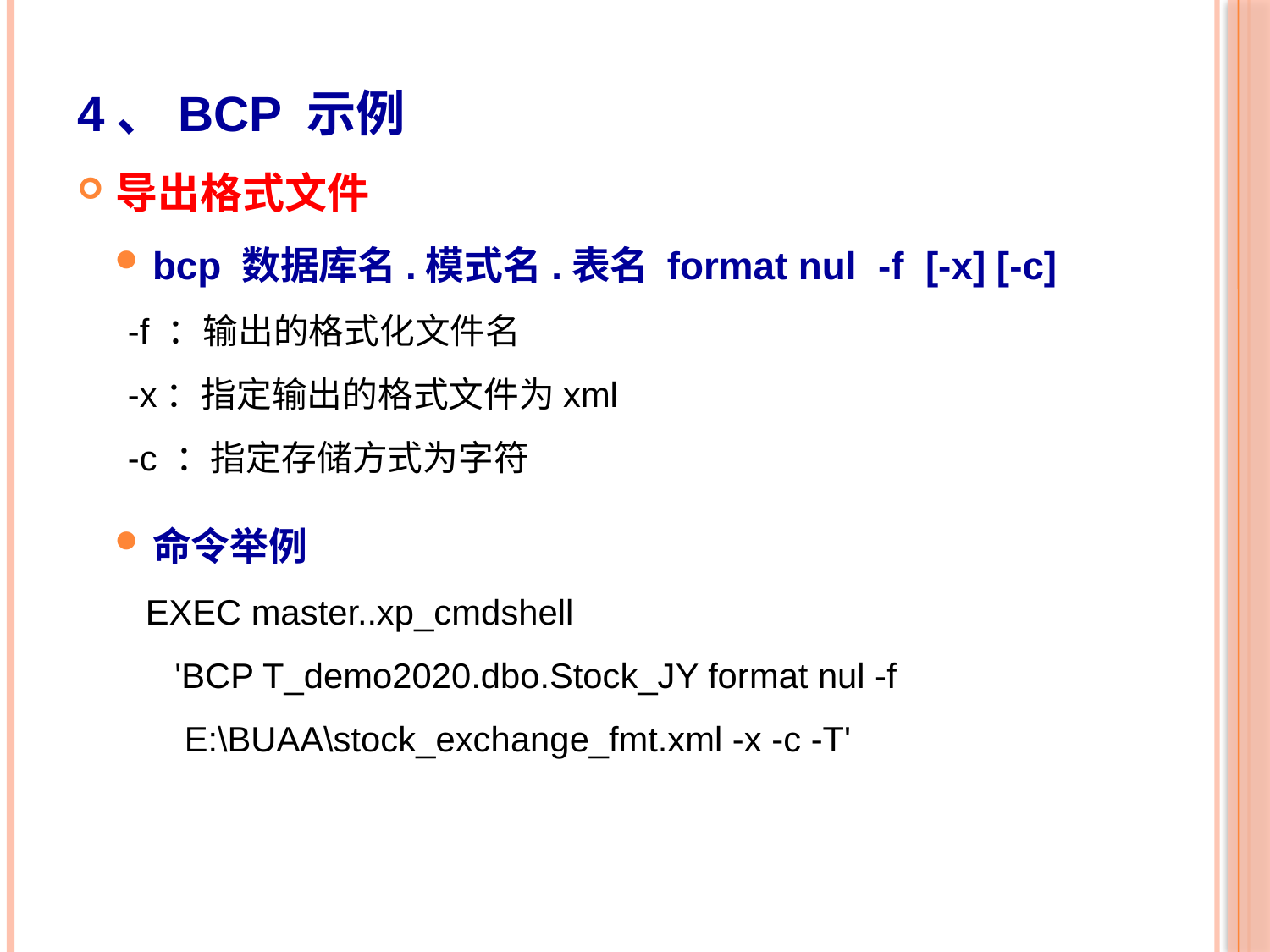

4、BCP 示例
导出格式文件
bcp 数据库名.模式名.表名 format nul  -f  [-x] [-c]
-f ：输出的格式化文件名
-x：指定输出的格式文件为xml
-c ：指定存储方式为字符
命令举例
       EXEC master..xp_cmdshell
          'BCP T_demo2020.dbo.Stock_JY format nul -f
           E:\BUAA\stock_exchange_fmt.xml -x -c -T'